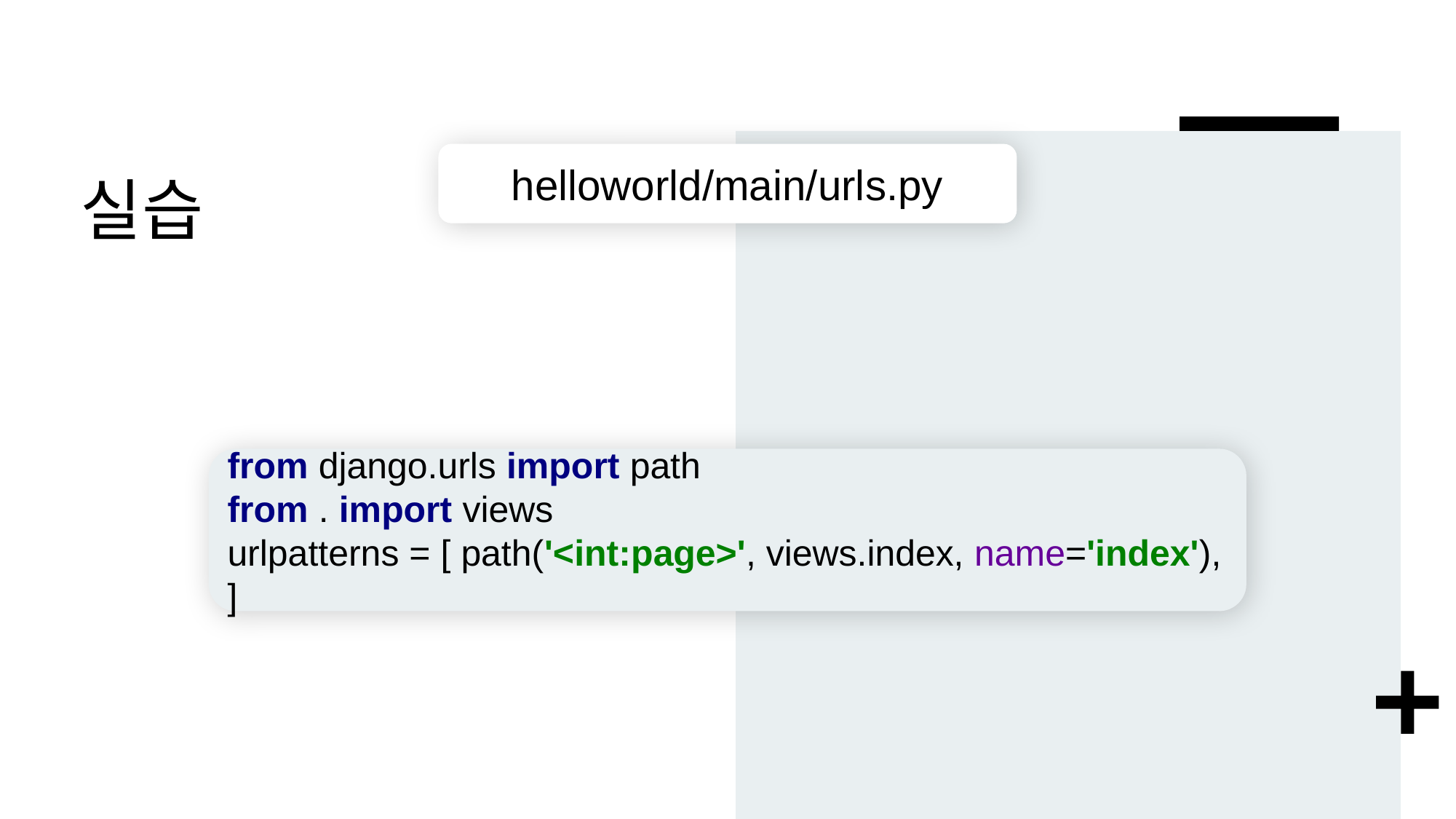

# 실습
helloworld/main/urls.py
from django.urls import path
from . import views
urlpatterns = [ path('<int:page>', views.index, name='index'), ]